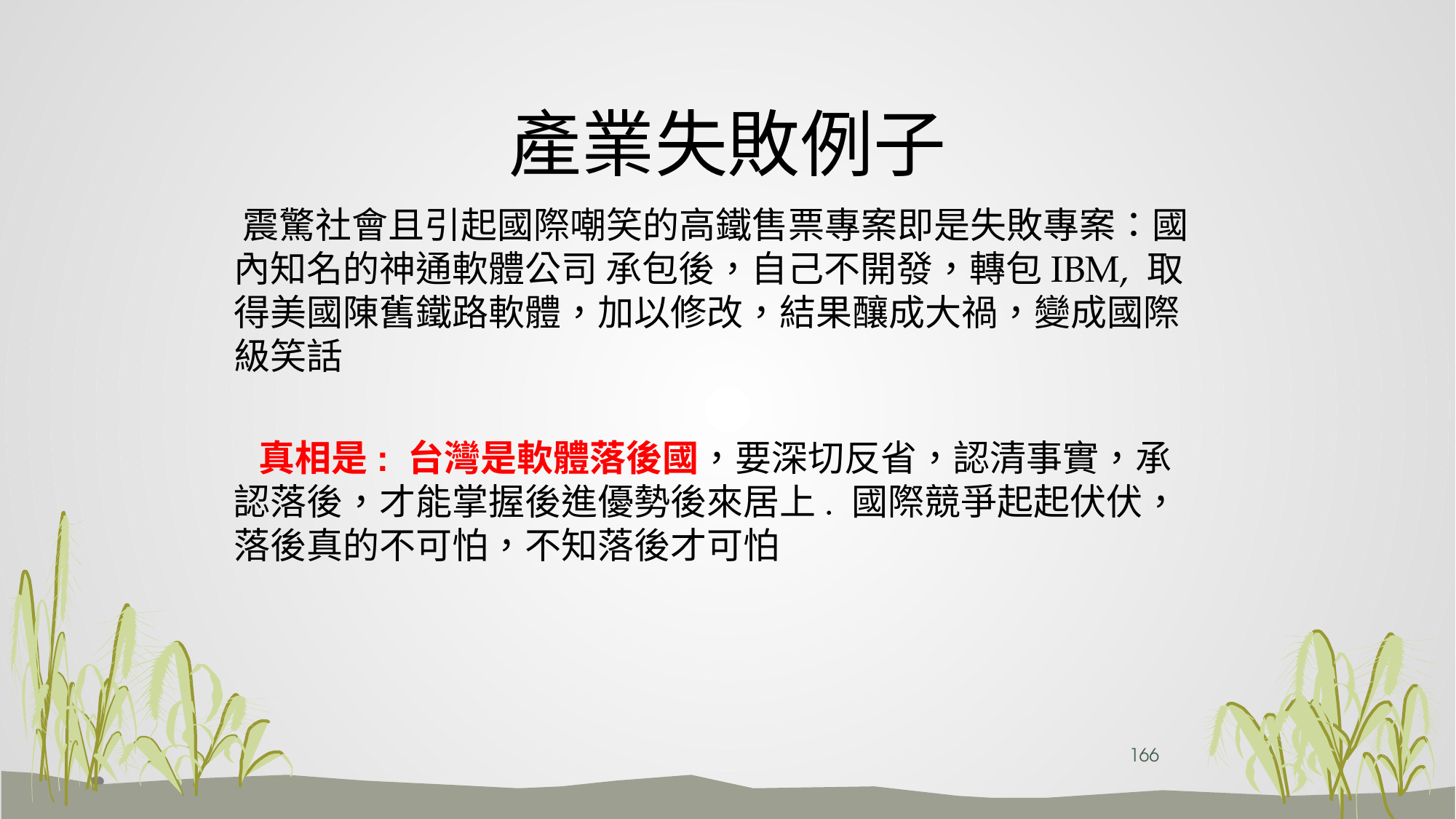

# 產業失敗例子
     震驚社會且引起國際嘲笑的高鐵售票專案即是失敗專案：國內知名的神通軟體公司 承包後，自己不開發，轉包IBM, 取得美國陳舊鐵路軟體，加以修改，結果釀成大禍，變成國際級笑話

       真相是: 台灣是軟體落後國，要深切反省，認清事實，承認落後，才能掌握後進優勢後來居上. 國際競爭起起伏伏，落後真的不可怕，不知落後才可怕
166